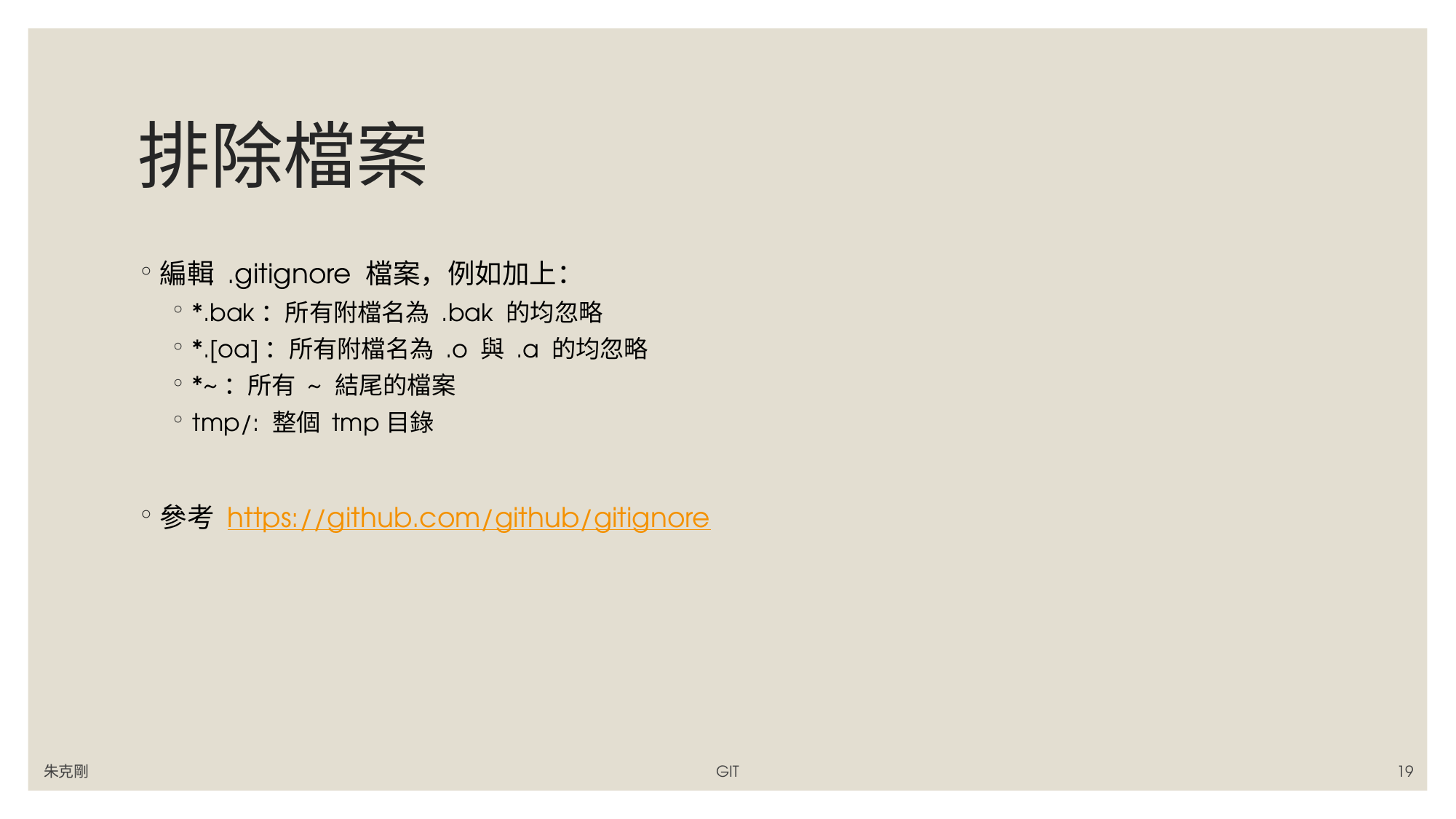

# 排除檔案
編輯 .gitignore 檔案，例如加上：
*.bak：所有附檔名為 .bak 的均忽略
*.[oa]：所有附檔名為 .o 與 .a 的均忽略
*~：所有 ~ 結尾的檔案
tmp/: 整個 tmp目錄

參考 https://github.com/github/gitignore
朱克剛
GIT
19